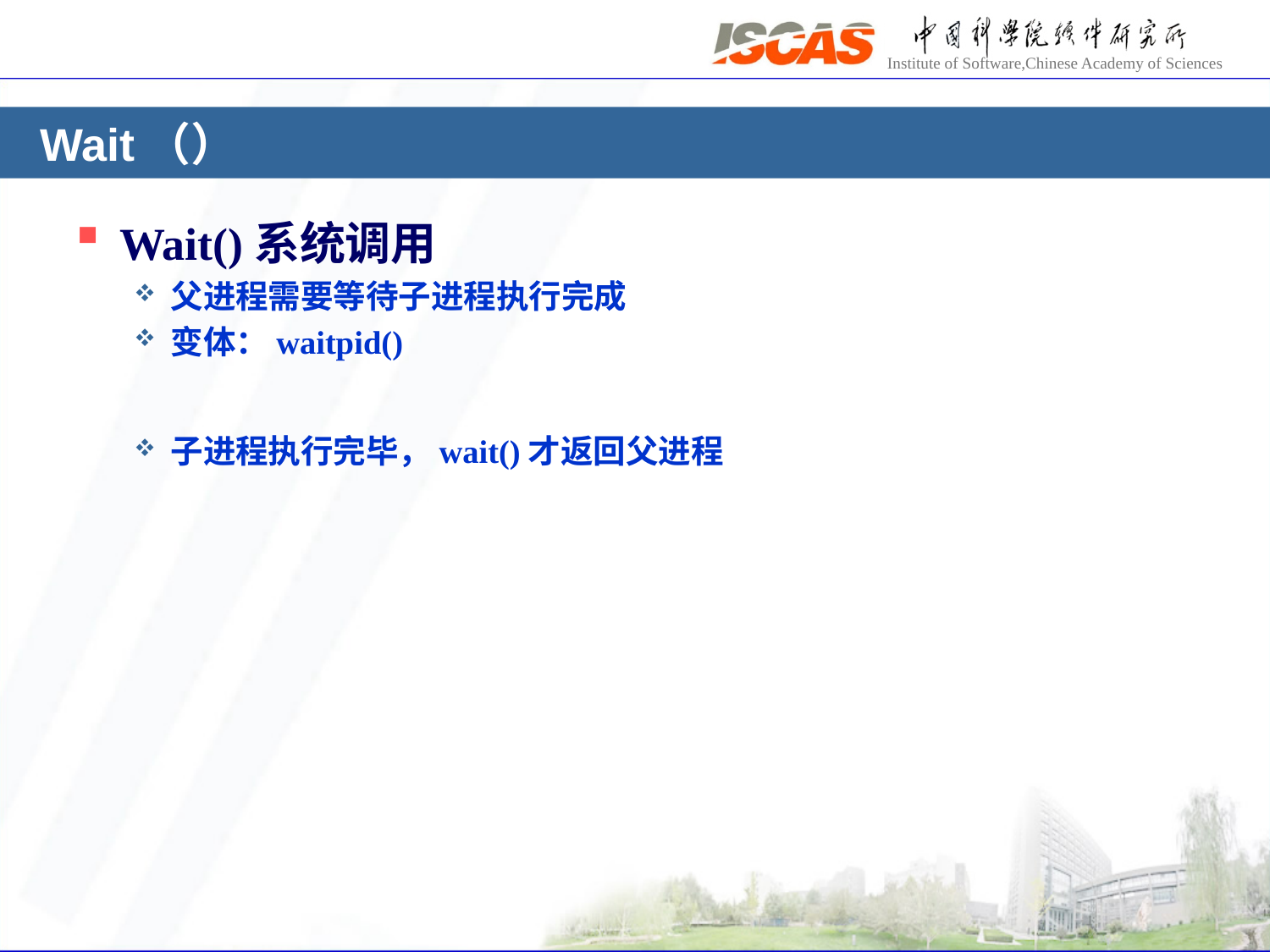

# Wait（）
Wait()系统调用
父进程需要等待子进程执行完成
变体：waitpid()

子进程执行完毕，wait()才返回父进程